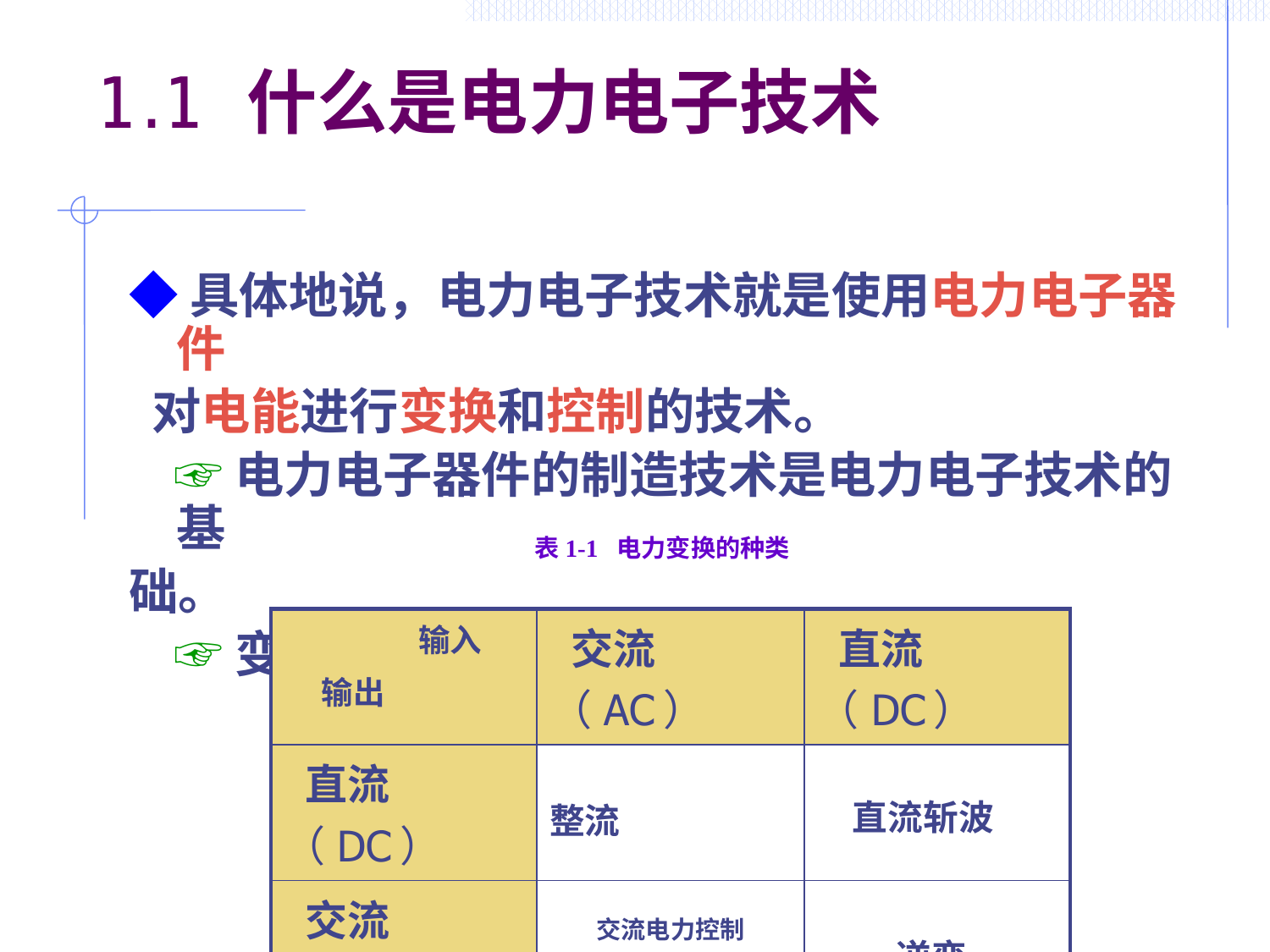

# 1.1 什么是电力电子技术
◆具体地说，电力电子技术就是使用电力电子器件
 对电能进行变换和控制的技术。
    ☞电力电子器件的制造技术是电力电子技术的基
础。
    ☞变流技术则是电力电子技术的核心。
表1-1  电力变换的种类
| 输入 输出 | 交流（AC） | 直流（DC） |
| --- | --- | --- |
| 直流（DC） | 整流 | 直流斩波 |
| 交流（AC） | 交流电力控制 变频、变相 | 逆变 |